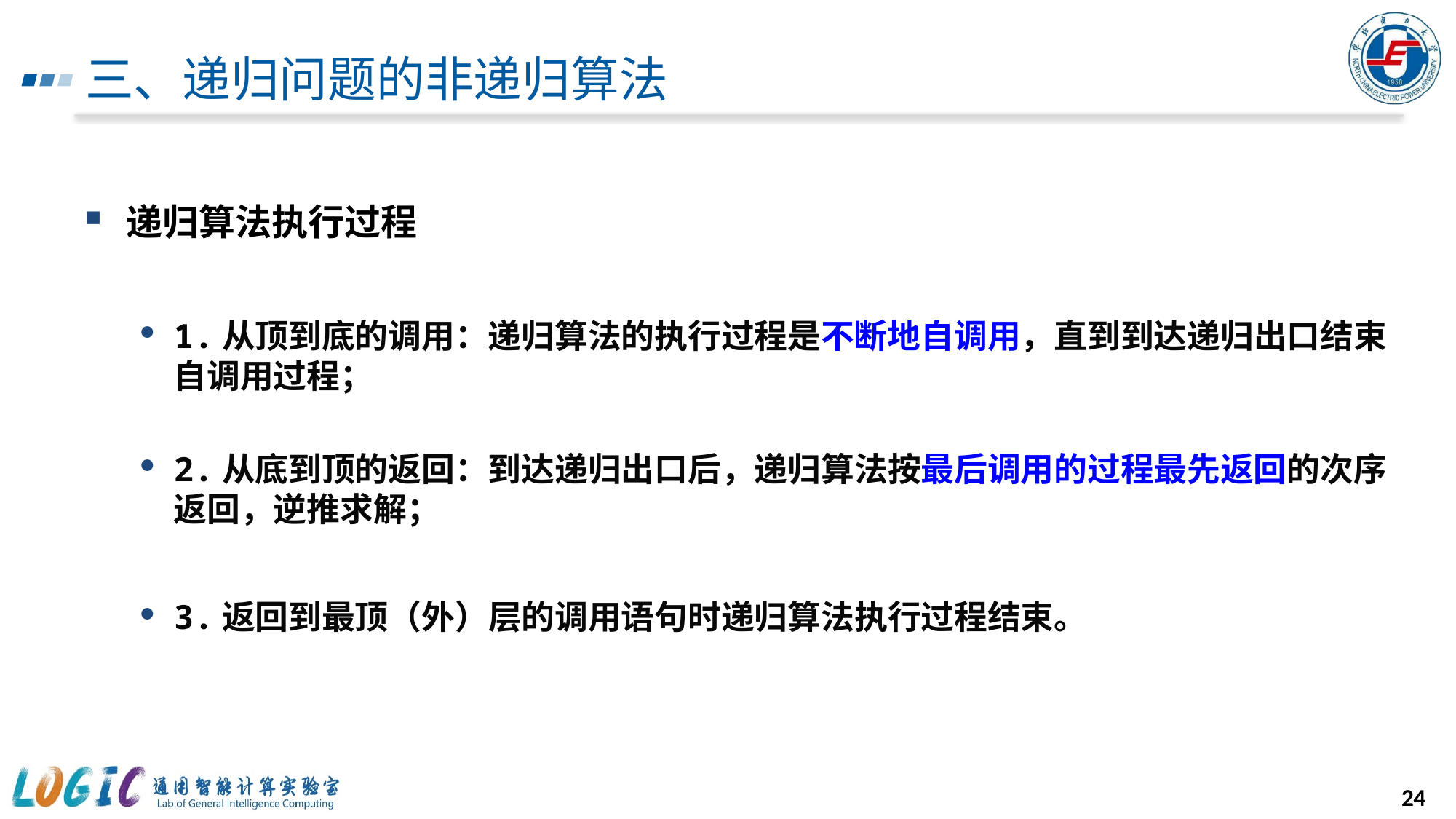

# 三、递归问题的非递归算法

递归算法执行过程

1.从顶到底的调用：递归算法的执行过程是不断地自调用，直到到达递归出口结束自调用过程；

2.从底到顶的返回：到达递归出口后，递归算法按最后调用的过程最先返回的次序返回，逆推求解；

3.返回到最顶（外）层的调用语句时递归算法执行过程结束。
24